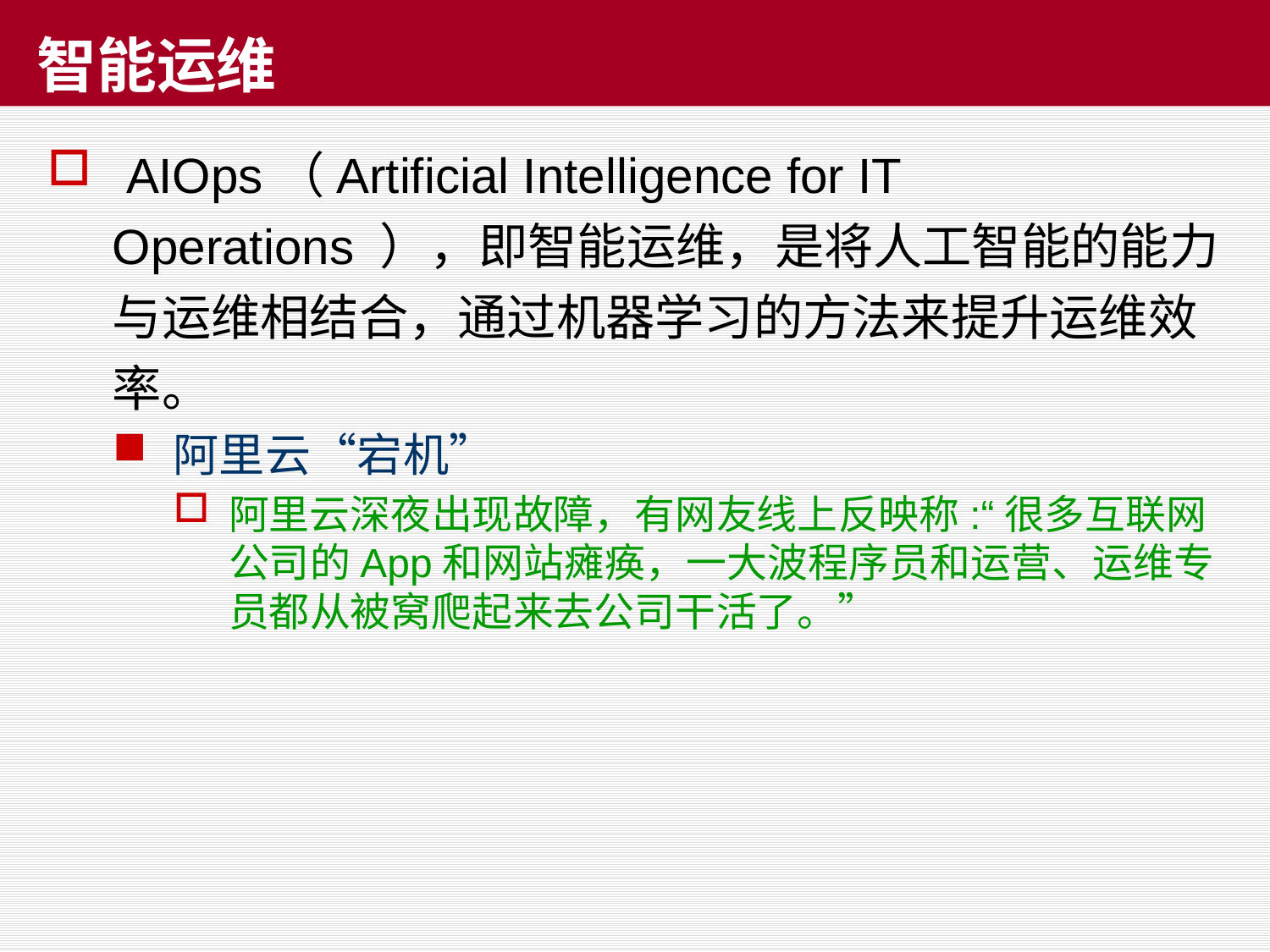

# 智能运维
 AIOps（Artificial Intelligence for IT Operations ），即智能运维，是将人工智能的能力与运维相结合，通过机器学习的方法来提升运维效率。
阿里云“宕机”
阿里云深夜出现故障，有网友线上反映称:“很多互联网公司的App和网站瘫痪，一大波程序员和运营、运维专员都从被窝爬起来去公司干活了。”